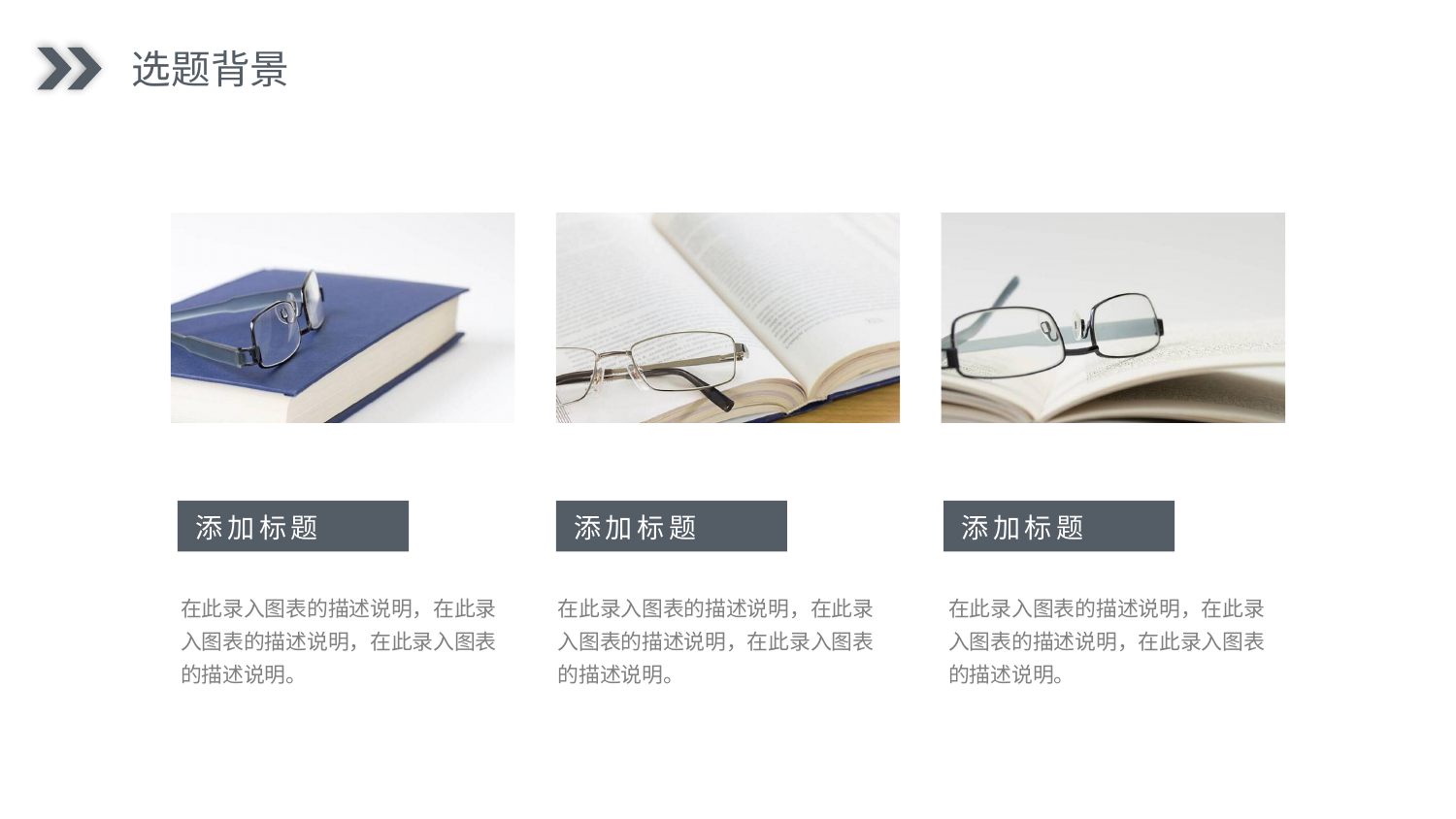

选题背景

添加标题
在此录入图表的描述说明，在此录入图表的描述说明，在此录入图表的描述说明。

添加标题
在此录入图表的描述说明，在此录入图表的描述说明，在此录入图表的描述说明。

添加标题
在此录入图表的描述说明，在此录入图表的描述说明，在此录入图表的描述说明。